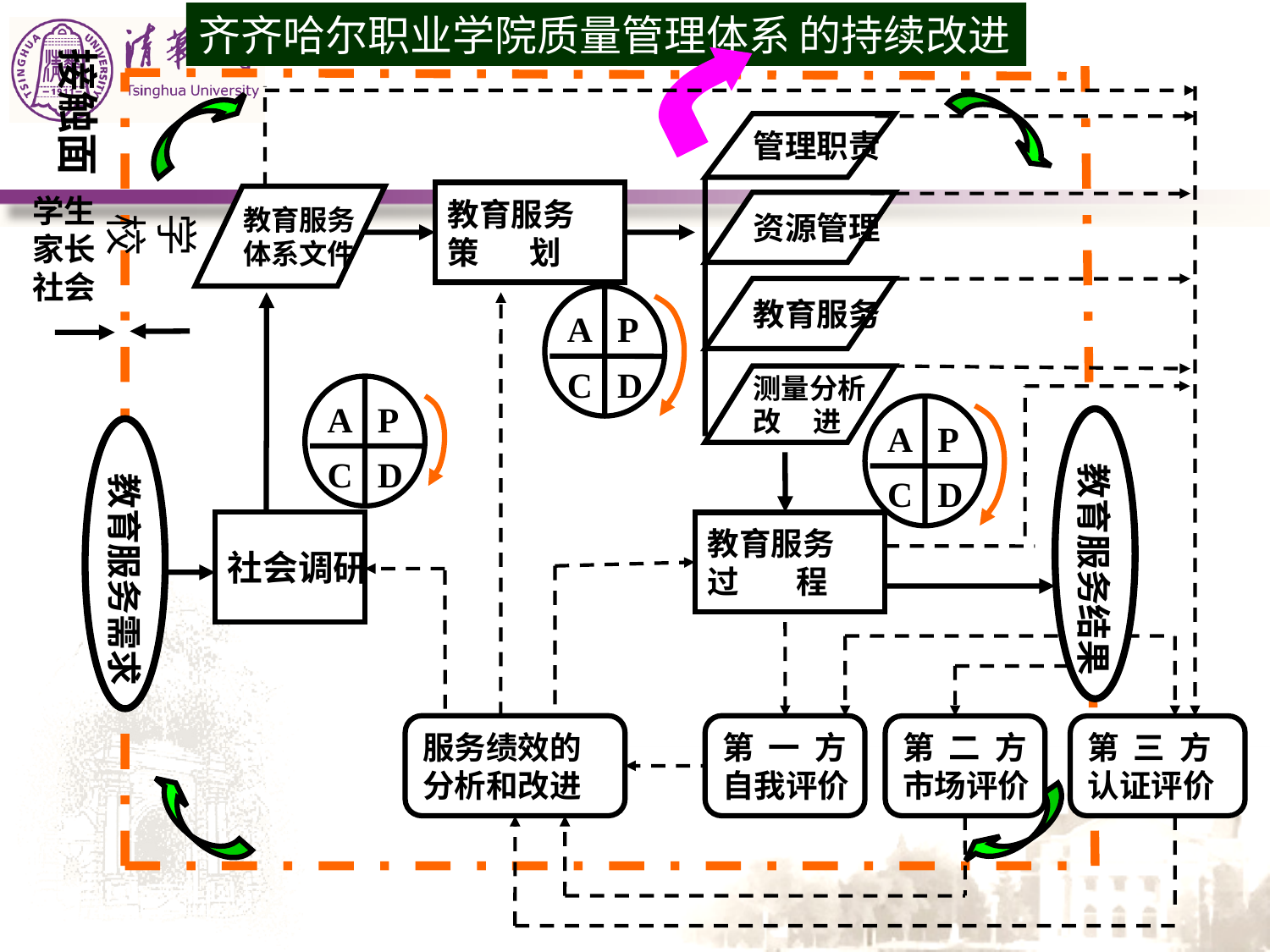

齐齐哈尔职业学院质量管理体系
的持续改进
接触面

管理职责

教育服务
策       划
学生
家长
社会
教育服务
体系文件
资源管理

学  校

教育服务

A
P

C
D

测量分析
改     进

A
P

C
D

A
P

C
D

教育服务结果
教育服务需求

社会调研
教育服务
过        程

服务绩效的
分析和改进
第  一  方
自我评价
第  二  方
市场评价
第  三  方
认证评价